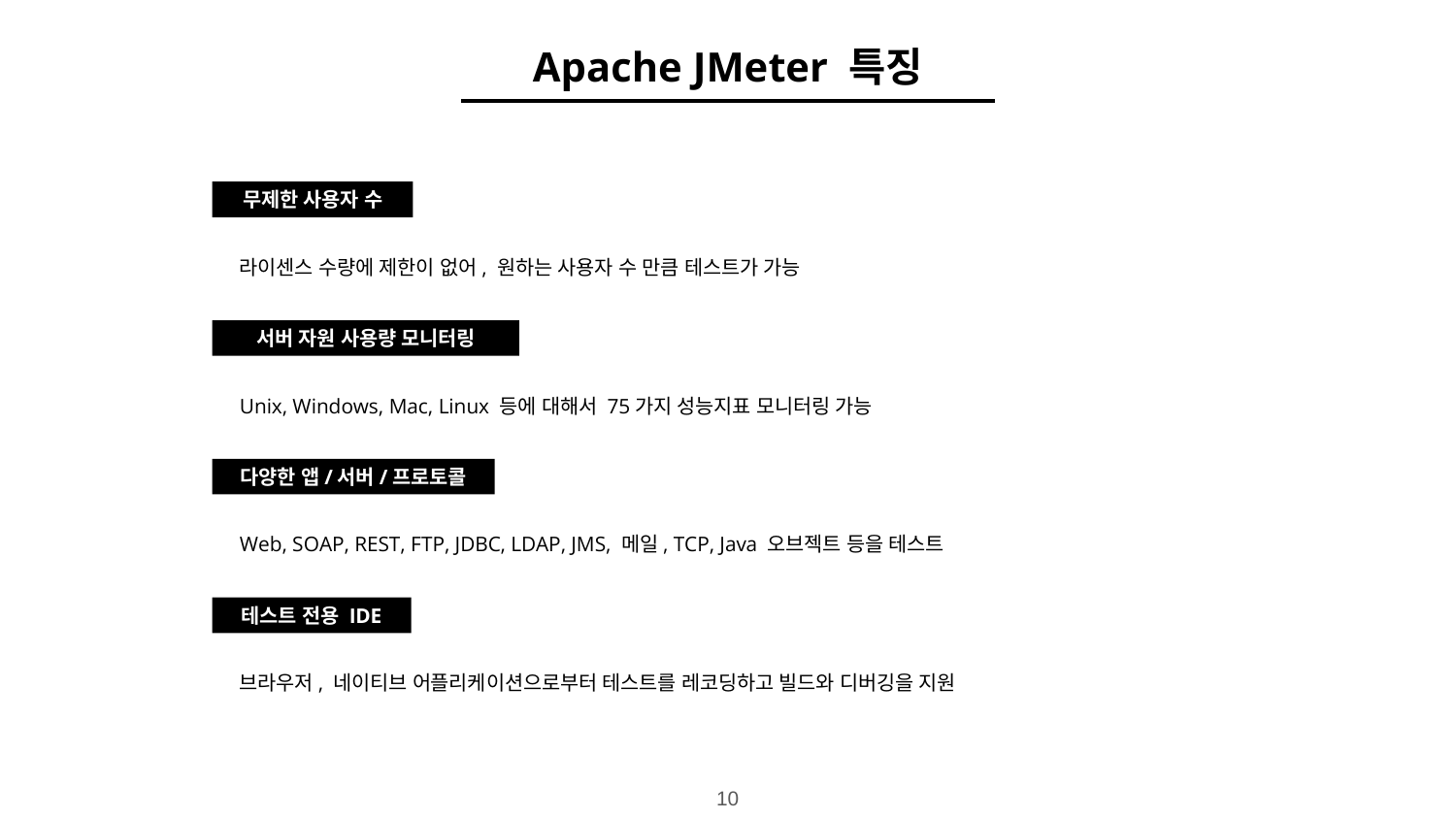

Apache JMeter 특징
무제한 사용자 수
라이센스 수량에 제한이 없어, 원하는 사용자 수 만큼 테스트가 가능
서버 자원 사용량 모니터링
Unix, Windows, Mac, Linux 등에 대해서 75가지 성능지표 모니터링 가능
다양한 앱/서버/프로토콜
Web, SOAP, REST, FTP, JDBC, LDAP, JMS, 메일, TCP, Java 오브젝트 등을 테스트
테스트 전용 IDE
브라우저, 네이티브 어플리케이션으로부터 테스트를 레코딩하고 빌드와 디버깅을 지원
10